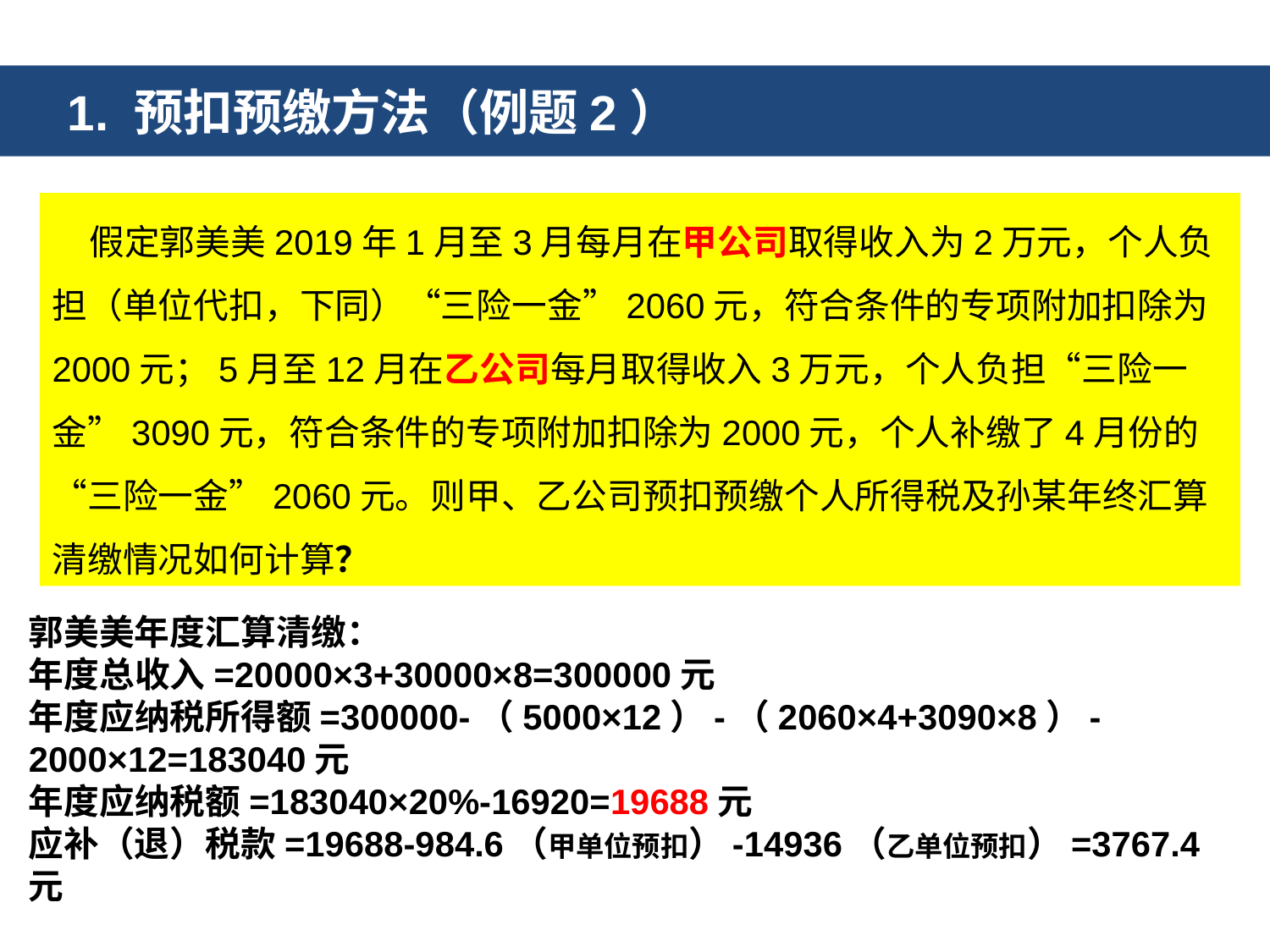

1. 预扣预缴方法（例题2）
假定郭美美2019年1月至3月每月在甲公司取得收入为2万元，个人负担（单位代扣，下同）“三险一金”2060元，符合条件的专项附加扣除为2000元；5月至12月在乙公司每月取得收入3万元，个人负担“三险一金”3090元，符合条件的专项附加扣除为2000元，个人补缴了4月份的“三险一金”2060元。则甲、乙公司预扣预缴个人所得税及孙某年终汇算清缴情况如何计算？
郭美美年度汇算清缴：
年度总收入=20000×3+30000×8=300000元
年度应纳税所得额=300000-（5000×12）-（2060×4+3090×8）-2000×12=183040元
年度应纳税额=183040×20%-16920=19688元
应补（退）税款=19688-984.6（甲单位预扣）-14936（乙单位预扣）=3767.4元